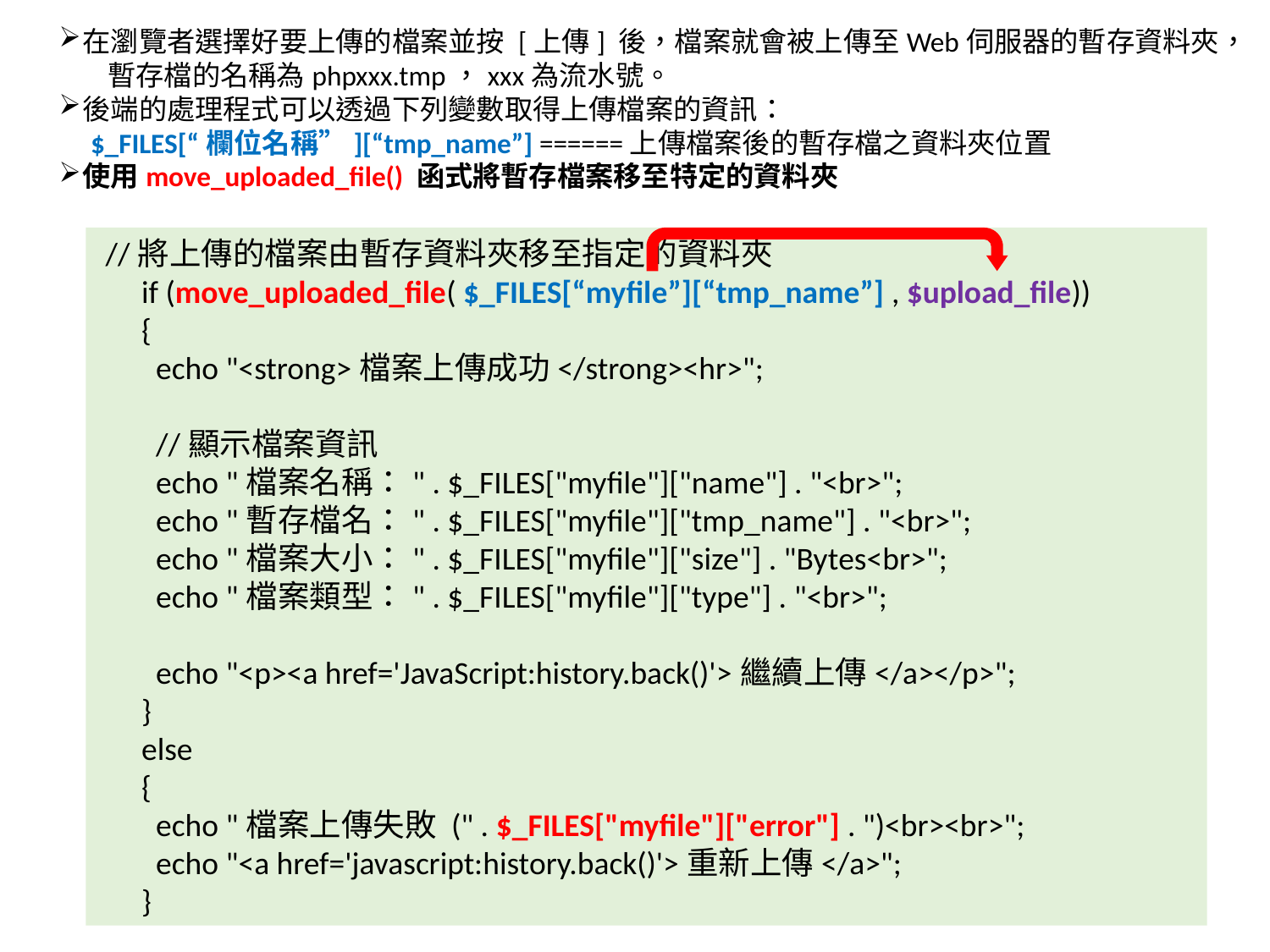

在瀏覽者選擇好要上傳的檔案並按 [上傳] 後，檔案就會被上傳至Web伺服器的暫存資料夾，    暫存檔的名稱為phpxxx.tmp，xxx為流水號。
後端的處理程式可以透過下列變數取得上傳檔案的資訊：
     $_FILES[“欄位名稱”][“tmp_name”] ======上傳檔案後的暫存檔之資料夾位置
使用move_uploaded_file() 函式將暫存檔案移至特定的資料夾
 //將上傳的檔案由暫存資料夾移至指定的資料夾
      if (move_uploaded_file( $_FILES[“myfile”][“tmp_name”] , $upload_file))
      {
        echo "<strong>檔案上傳成功</strong><hr>";

        //顯示檔案資訊
        echo "檔案名稱：" . $_FILES["myfile"]["name"] . "<br>";
        echo "暫存檔名：" . $_FILES["myfile"]["tmp_name"] . "<br>";
        echo "檔案大小：" . $_FILES["myfile"]["size"] . "Bytes<br>";
        echo "檔案類型：" . $_FILES["myfile"]["type"] . "<br>";
        echo "<p><a href='JavaScript:history.back()'>繼續上傳</a></p>";
      }
      else
      {
        echo "檔案上傳失敗 (" . $_FILES["myfile"]["error"] . ")<br><br>";
        echo "<a href='javascript:history.back()'>重新上傳</a>";
      }